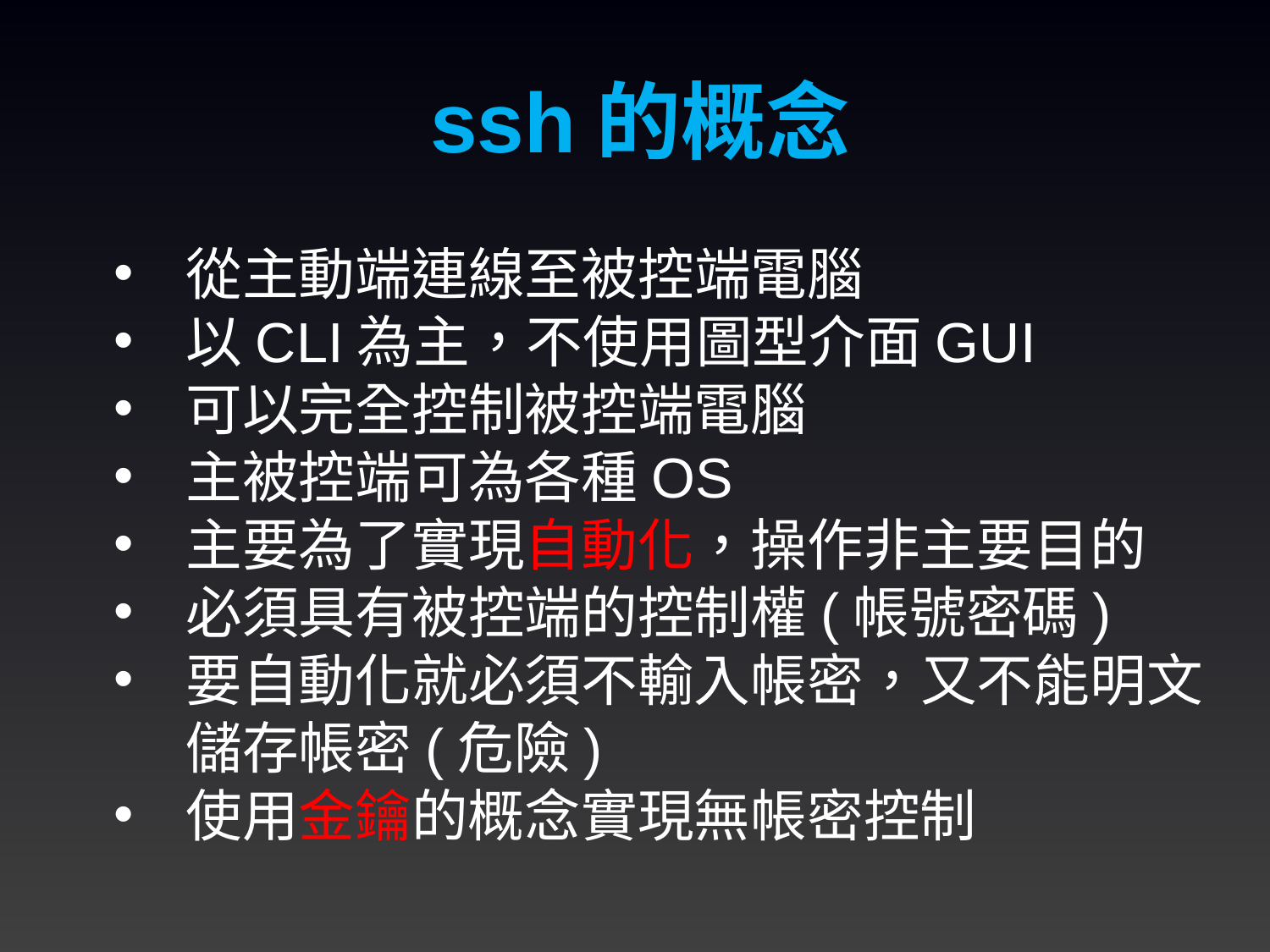

ssh的概念
從主動端連線至被控端電腦
以CLI為主，不使用圖型介面GUI
可以完全控制被控端電腦
主被控端可為各種OS
主要為了實現自動化，操作非主要目的
必須具有被控端的控制權(帳號密碼)
要自動化就必須不輸入帳密，又不能明文儲存帳密(危險)
使用金鑰的概念實現無帳密控制